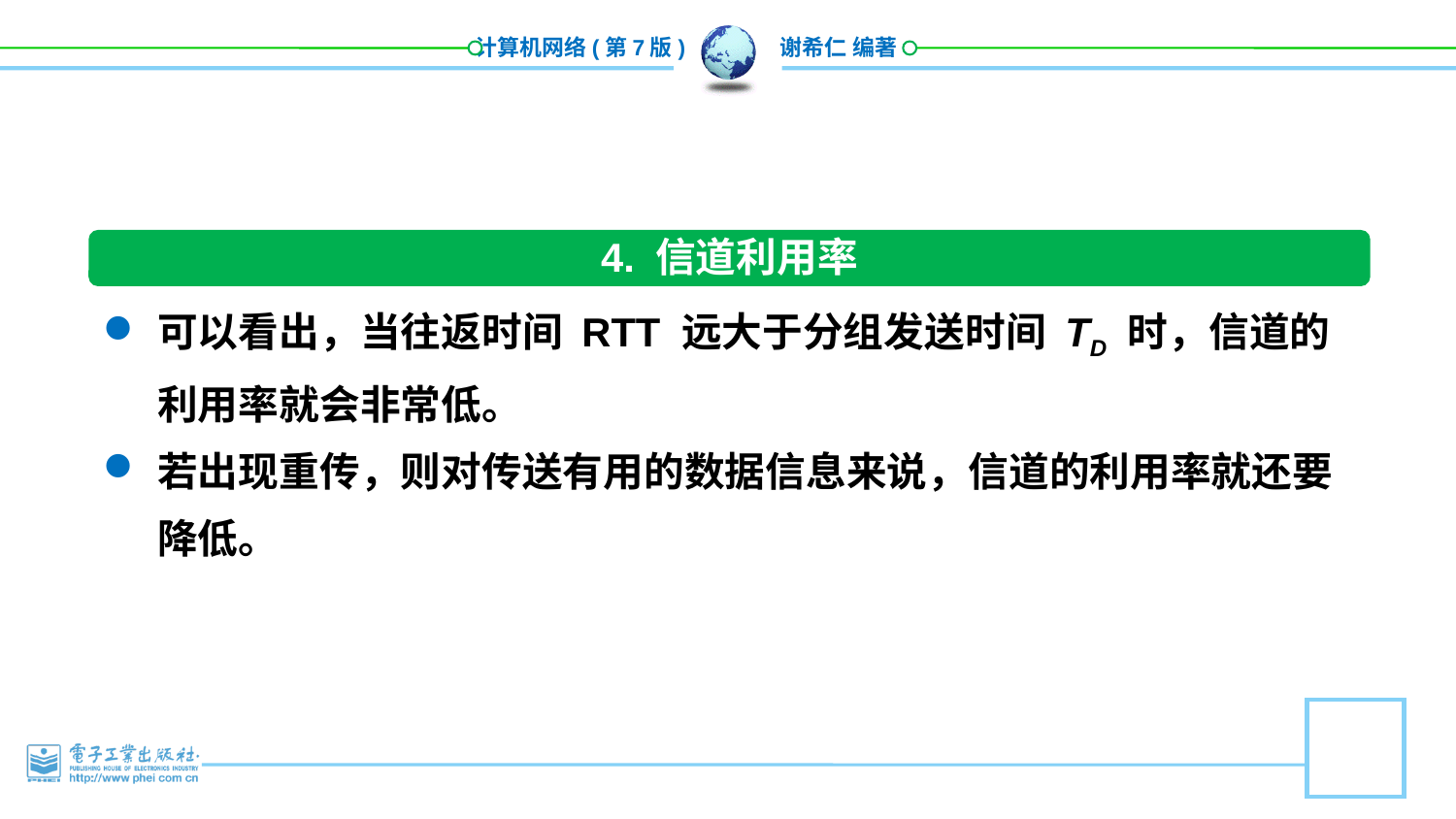

4. 信道利用率

可以看出，当往返时间 RTT 远大于分组发送时间 TD 时，信道的利用率就会非常低。
若出现重传，则对传送有用的数据信息来说，信道的利用率就还要降低。